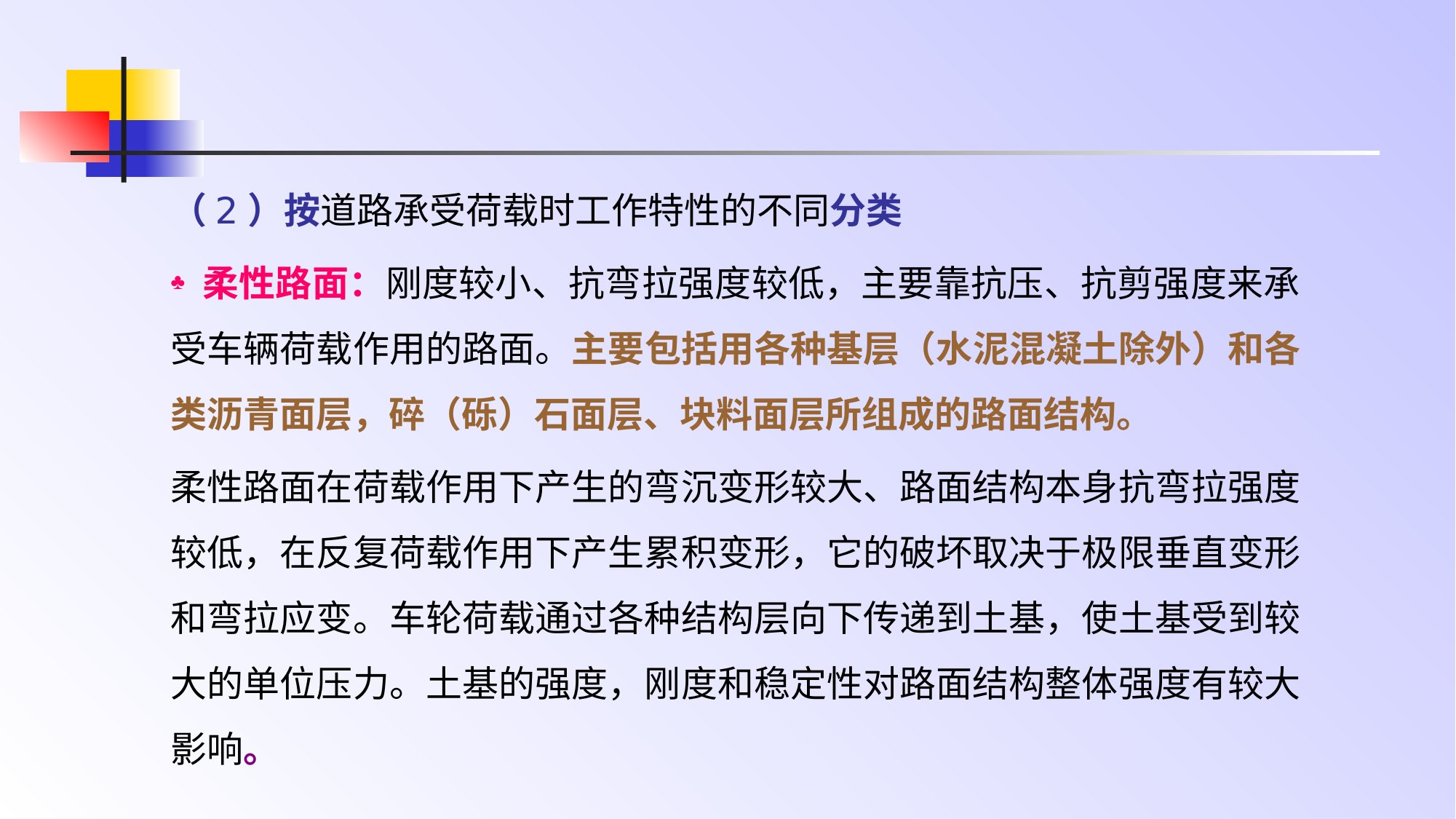

（2）按道路承受荷载时工作特性的不同分类
 柔性路面：刚度较小、抗弯拉强度较低，主要靠抗压、抗剪强度来承受车辆荷载作用的路面。主要包括用各种基层（水泥混凝土除外）和各类沥青面层，碎（砾）石面层、块料面层所组成的路面结构。
柔性路面在荷载作用下产生的弯沉变形较大、路面结构本身抗弯拉强度较低，在反复荷载作用下产生累积变形，它的破坏取决于极限垂直变形和弯拉应变。车轮荷载通过各种结构层向下传递到土基，使土基受到较大的单位压力。土基的强度，刚度和稳定性对路面结构整体强度有较大影响。